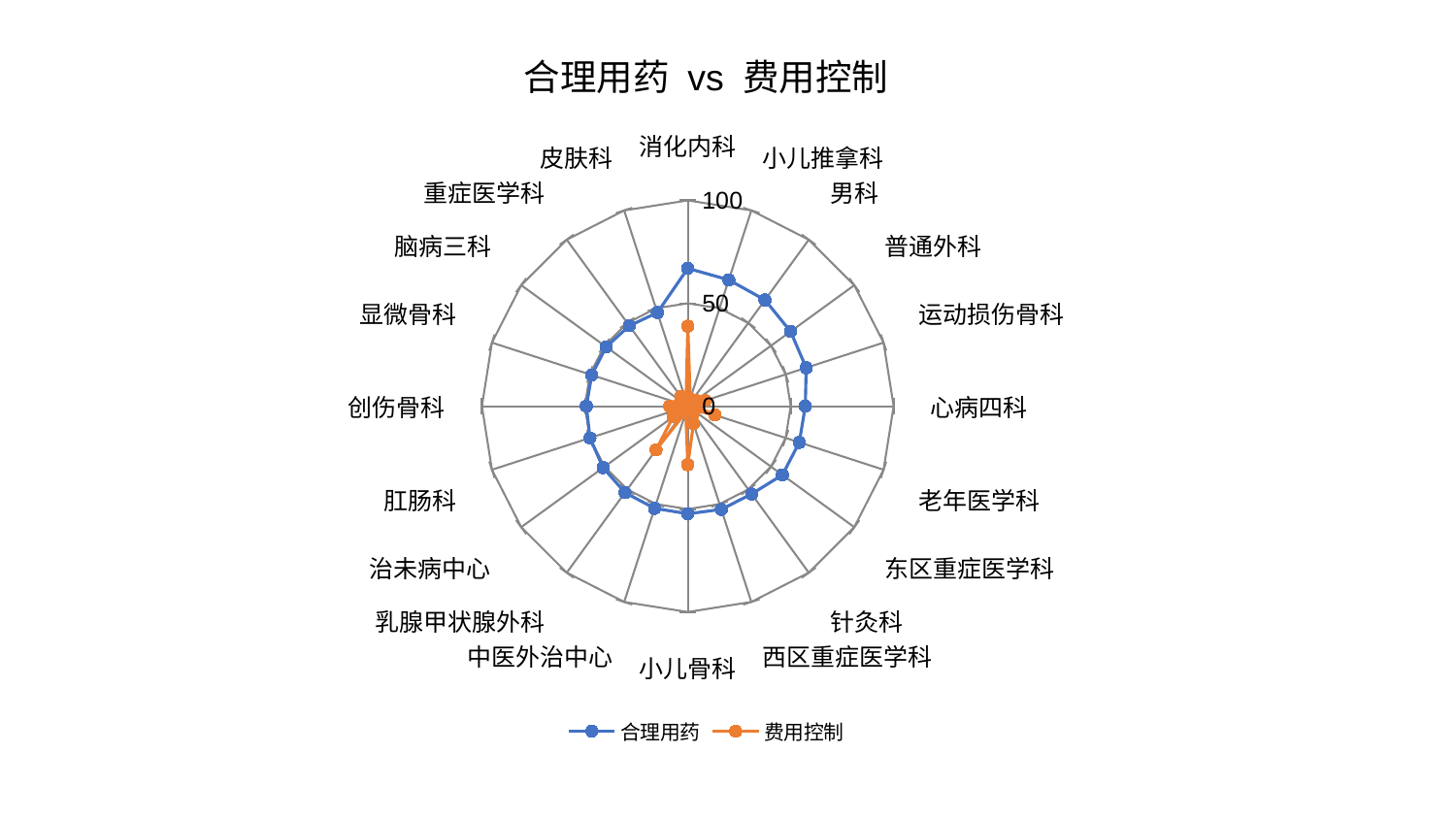

### Chart: 合理用药 vs 费用控制

| Category | 合理用药 | 费用控制 |
|---|---|---|
| 消化内科 | 66.96464749154566 | 38.92239579775596 |
| 小儿推拿科 | 64.5293849848114 | 3.84905932308271 |
| 男科 | 63.81983635637631 | 2.441453879503976 |
| 普通外科 | 61.757006226855474 | 4.777789539021201 |
| 运动损伤骨科 | 60.49275727443726 | 8.969092690333902 |
| 心病四科 | 57.11933871694856 | 3.6704226002073543 |
| 老年医学科 | 56.9753612116954 | 13.878703534929826 |
| 东区重症医学科 | 56.82297404016394 | 3.209275089195226 |
| 针灸科 | 52.755737340425924 | 4.531314609248061 |
| 西区重症医学科 | 52.74312154509345 | 8.944514870537926 |
| 小儿骨科 | 52.28618884864217 | 28.430737965853936 |
| 中医外治中心 | 52.18829422770733 | 3.1855361672045617 |
| 乳腺甲状腺外科 | 51.90041045863434 | 26.253419267144242 |
| 治未病中心 | 50.851479275354336 | 8.787499311379301 |
| 肛肠科 | 49.967306231092586 | 4.113817921663999 |
| 创伤骨科 | 49.27519711845432 | 8.747336572440034 |
| 显微骨科 | 49.05842766094619 | 3.106287180593891 |
| 脑病三科 | 49.00393589368499 | 4.2815263450983325 |
| 重症医学科 | 48.28817610676066 | 5.836781568527682 |
| 皮肤科 | 47.828581114068086 | 2.73733768952542 |
53